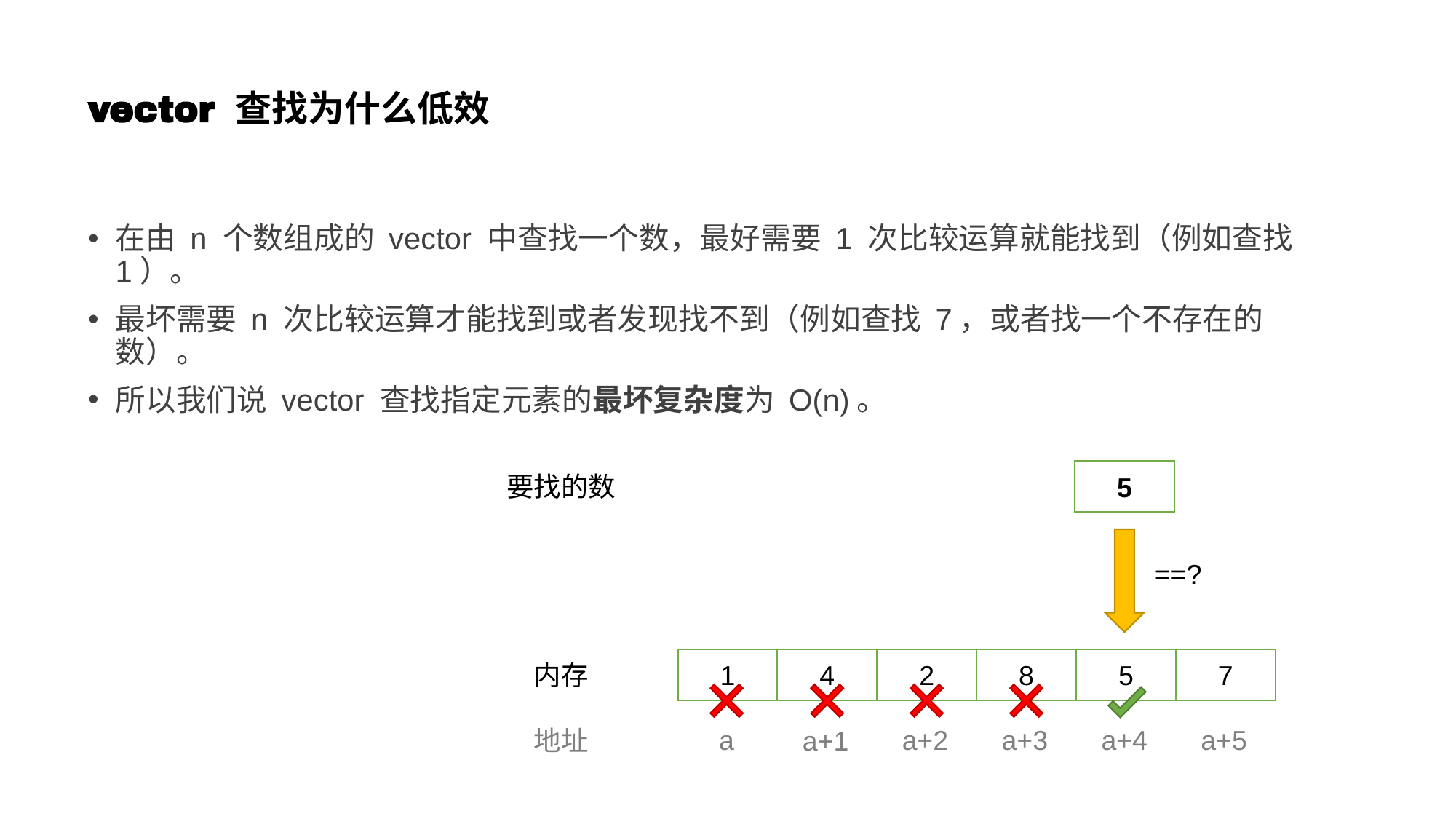

# vector 查找为什么低效
在由 n 个数组成的 vector 中查找一个数，最好需要 1 次比较运算就能找到（例如查找 1）。
最坏需要 n 次比较运算才能找到或者发现找不到（例如查找 7，或者找一个不存在的数）。
所以我们说 vector 查找指定元素的最坏复杂度为 O(n)。
5

==?
要找的数
1
4
2
8
5
7
内存

a
a+2
a+3
a+4
a+5
地址
a+1